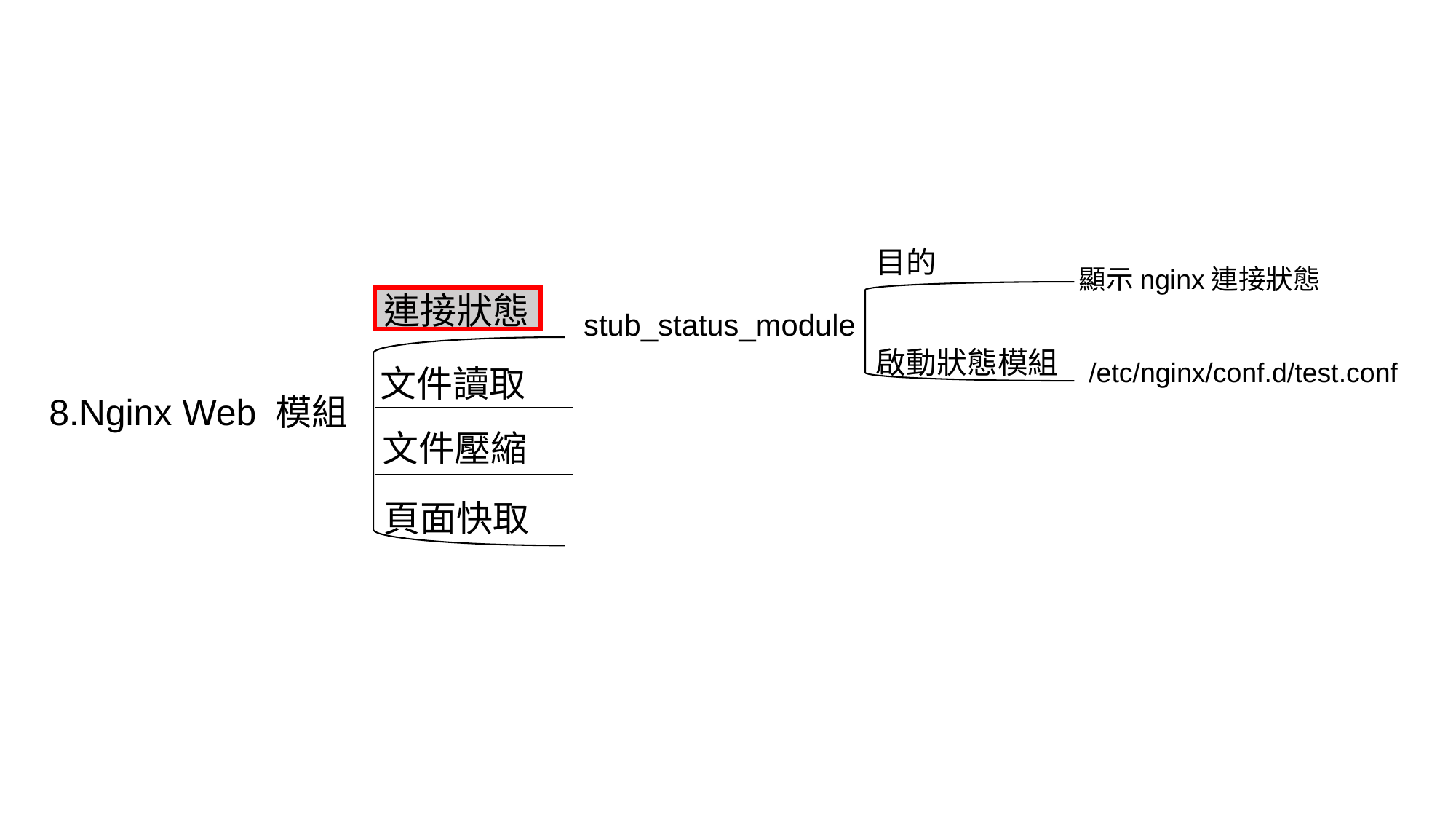

目的
顯示nginx連接狀態

連接狀態

stub_status_module

啟動狀態模組
/etc/nginx/conf.d/test.conf
文件讀取
8.Nginx Web 模組
文件壓縮
頁面快取